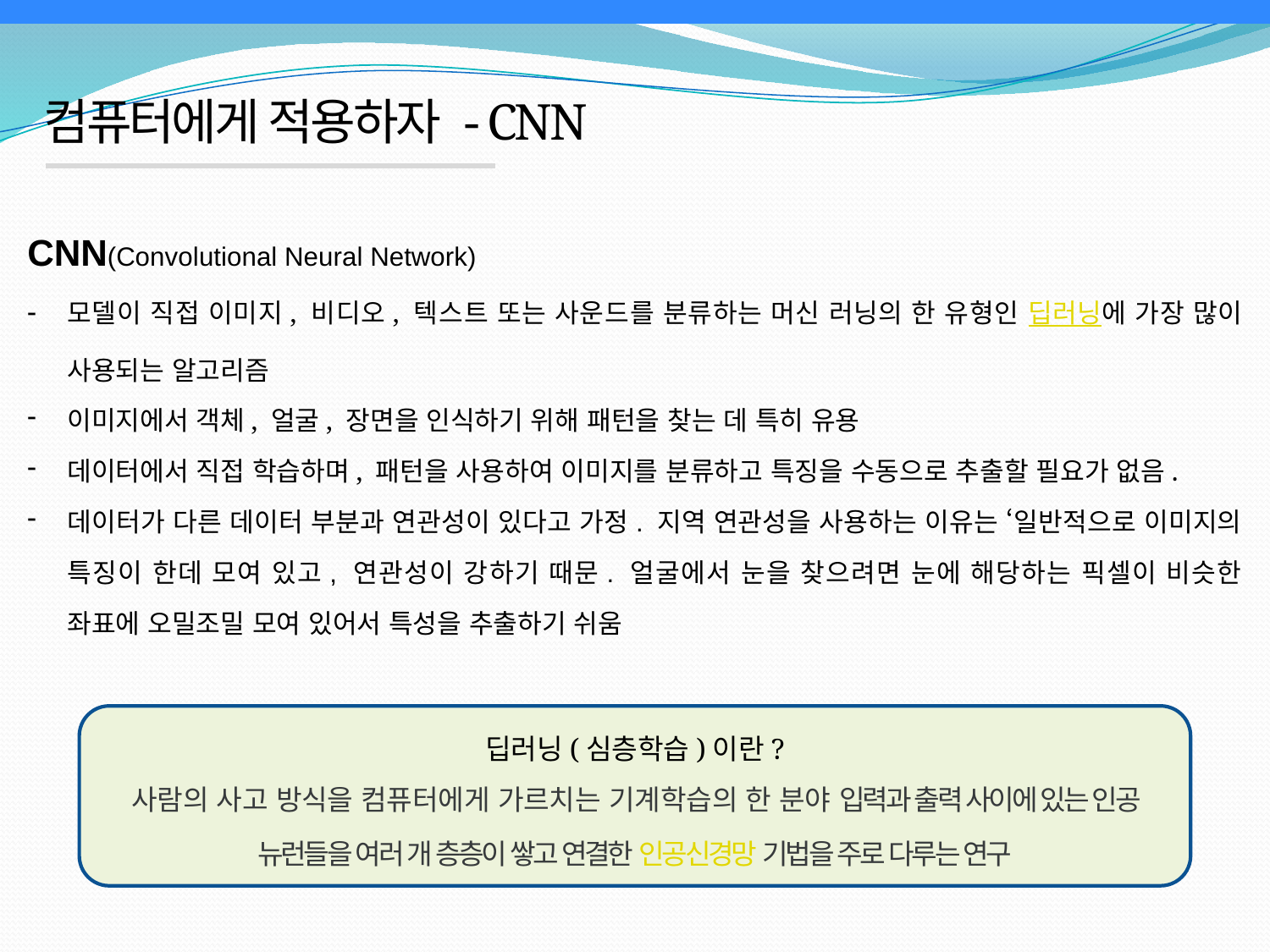

컴퓨터에게 적용하자 - CNN
CNN(Convolutional Neural Network)
모델이 직접 이미지, 비디오, 텍스트 또는 사운드를 분류하는 머신 러닝의 한 유형인 딥러닝에 가장 많이 사용되는 알고리즘
이미지에서 객체, 얼굴, 장면을 인식하기 위해 패턴을 찾는 데 특히 유용
데이터에서 직접 학습하며, 패턴을 사용하여 이미지를 분류하고 특징을 수동으로 추출할 필요가 없음.
데이터가 다른 데이터 부분과 연관성이 있다고 가정. 지역 연관성을 사용하는 이유는 ‘일반적으로 이미지의 특징이 한데 모여 있고, 연관성이 강하기 때문. 얼굴에서 눈을 찾으려면 눈에 해당하는 픽셀이 비슷한 좌표에 오밀조밀 모여 있어서 특성을 추출하기 쉬움
딥러닝(심층학습)이란?
사람의 사고 방식을 컴퓨터에게 가르치는 기계학습의 한 분야 입력과 출력 사이에 있는 인공 뉴런들을 여러 개 층층이 쌓고 연결한 인공신경망 기법을 주로 다루는 연구